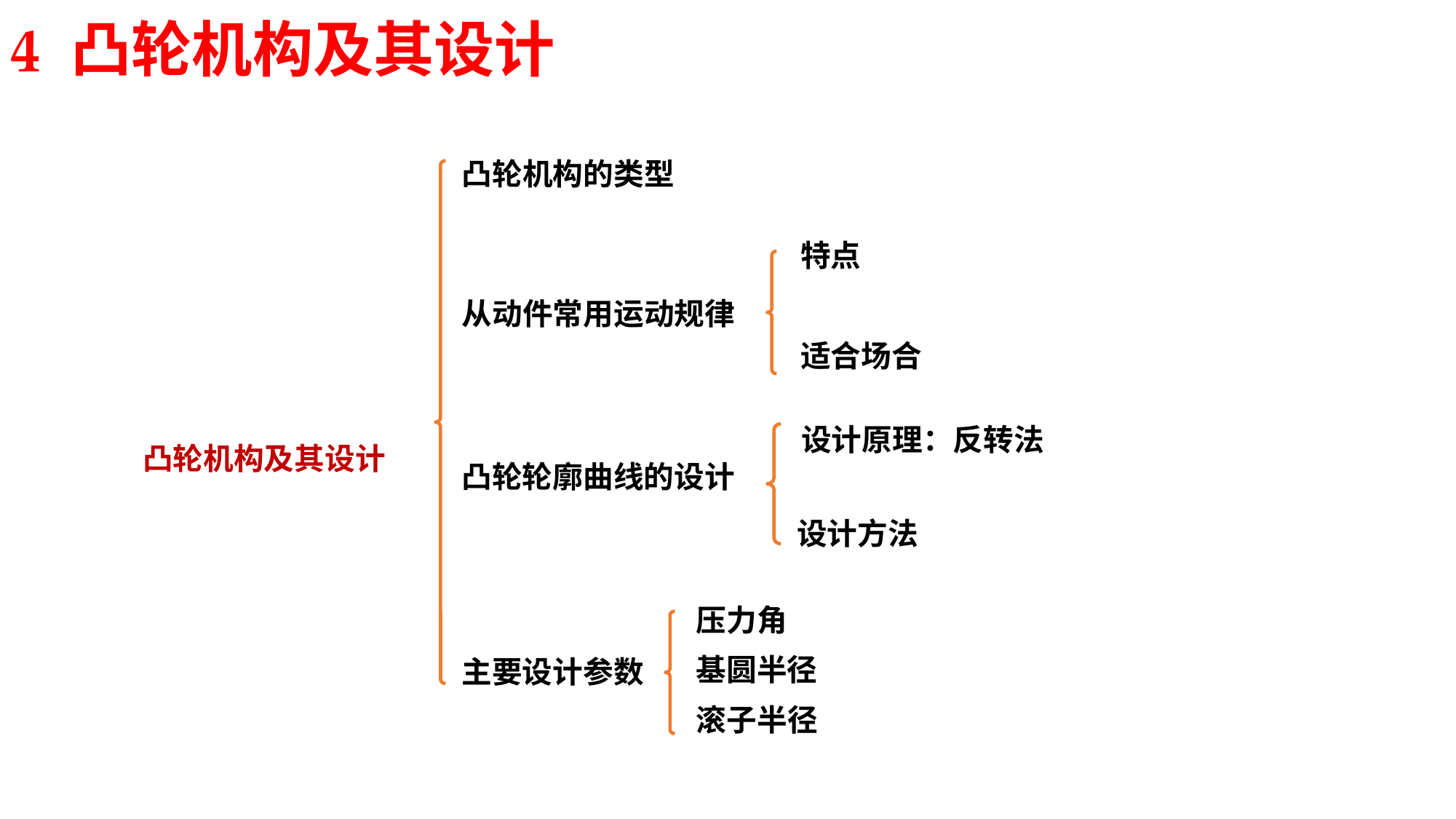

4 凸轮机构及其设计
凸轮机构的类型

特点

从动件常用运动规律
适合场合
设计原理：反转法

凸轮机构及其设计
凸轮轮廓曲线的设计
设计方法
压力角

基圆半径
主要设计参数
滚子半径